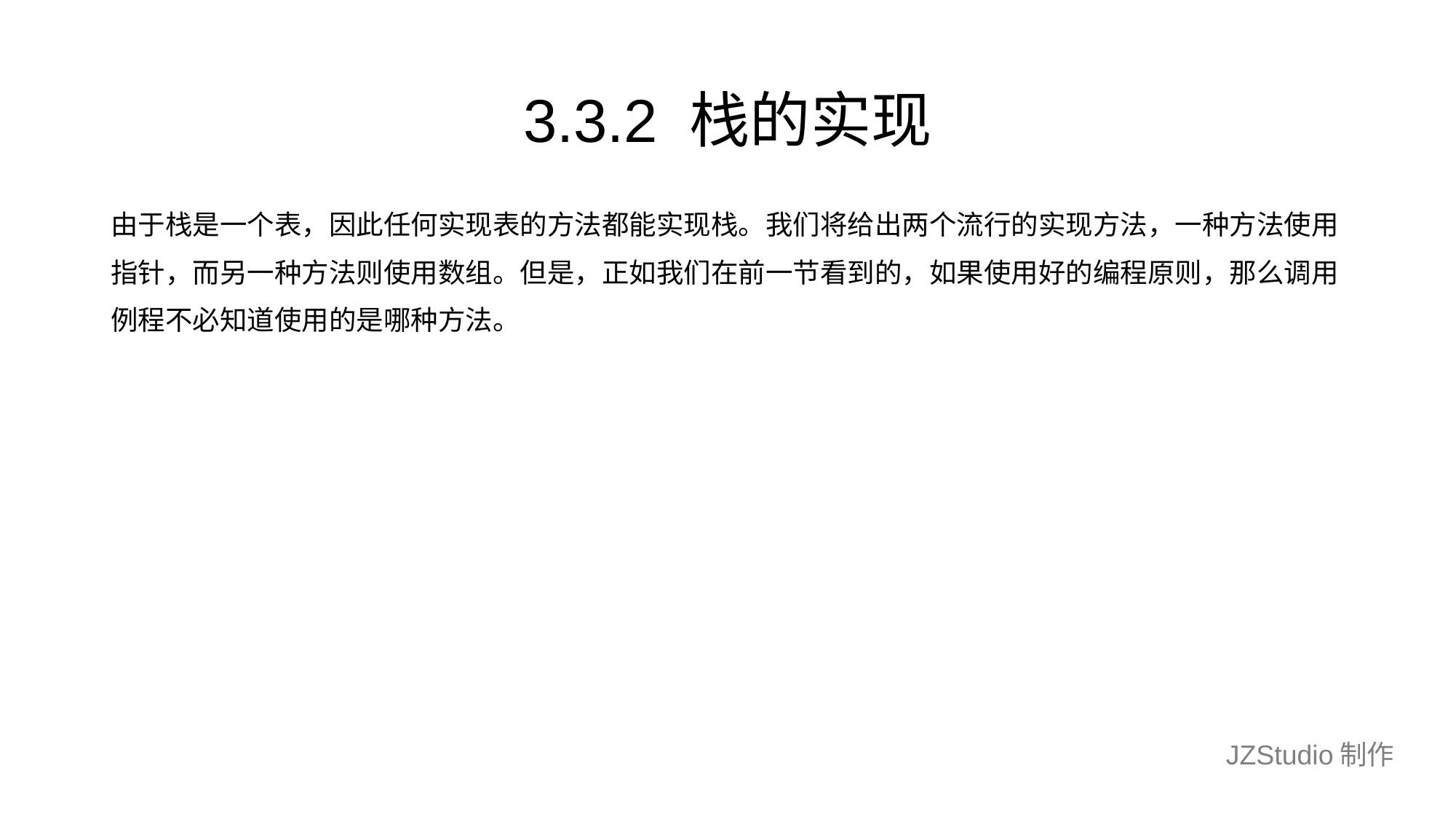

# 3.3.2 栈的实现
由于栈是一个表，因此任何实现表的方法都能实现栈。我们将给出两个流行的实现方法，一种方法使用
指针，而另一种方法则使用数组。但是，正如我们在前一节看到的，如果使用好的编程原则，那么调用
例程不必知道使用的是哪种方法。